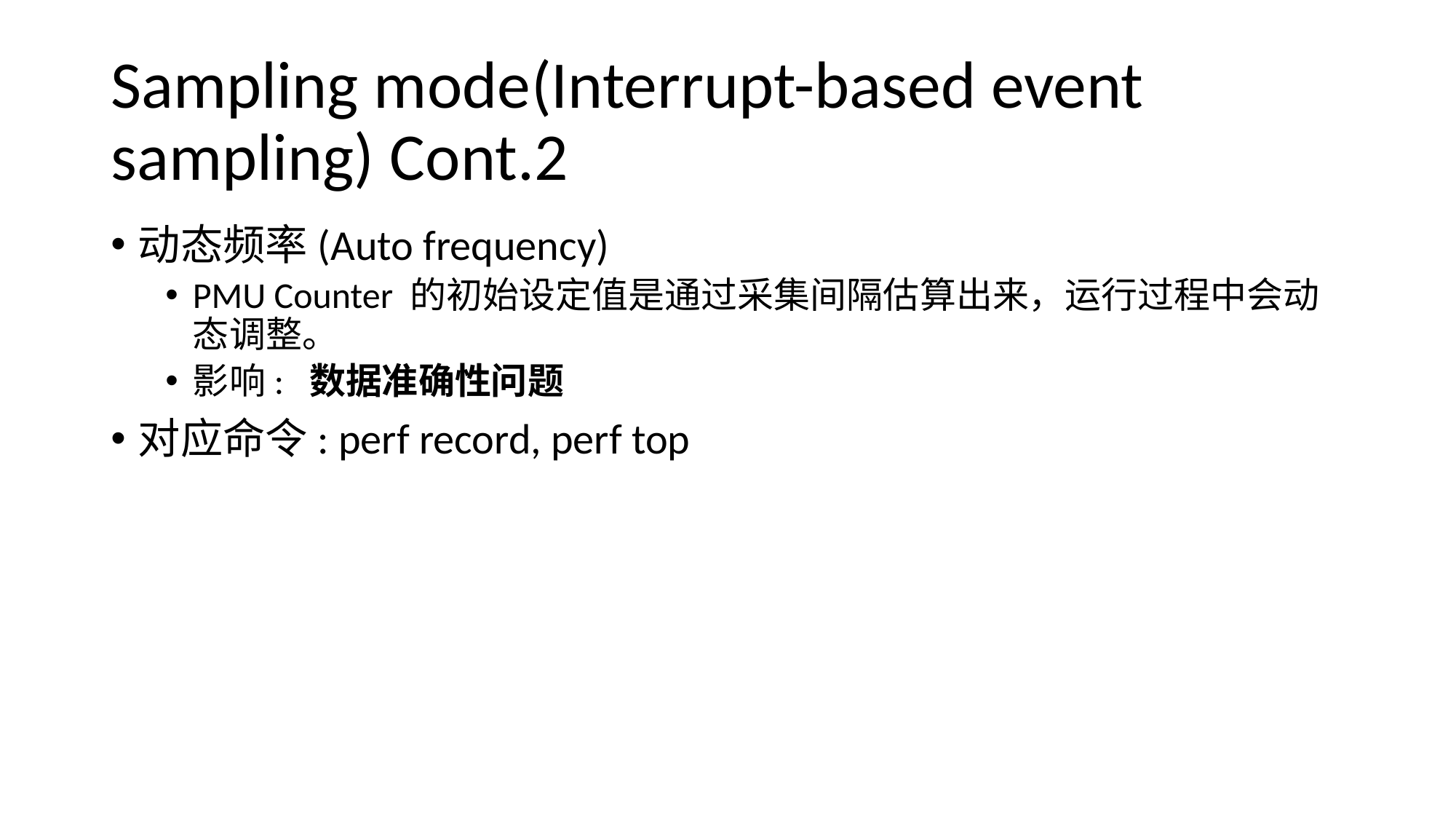

# Sampling mode(Interrupt-based event sampling) Cont.2
动态频率(Auto frequency)
PMU Counter 的初始设定值是通过采集间隔估算出来，运行过程中会动态调整。
影响:  数据准确性问题
对应命令: perf record, perf top